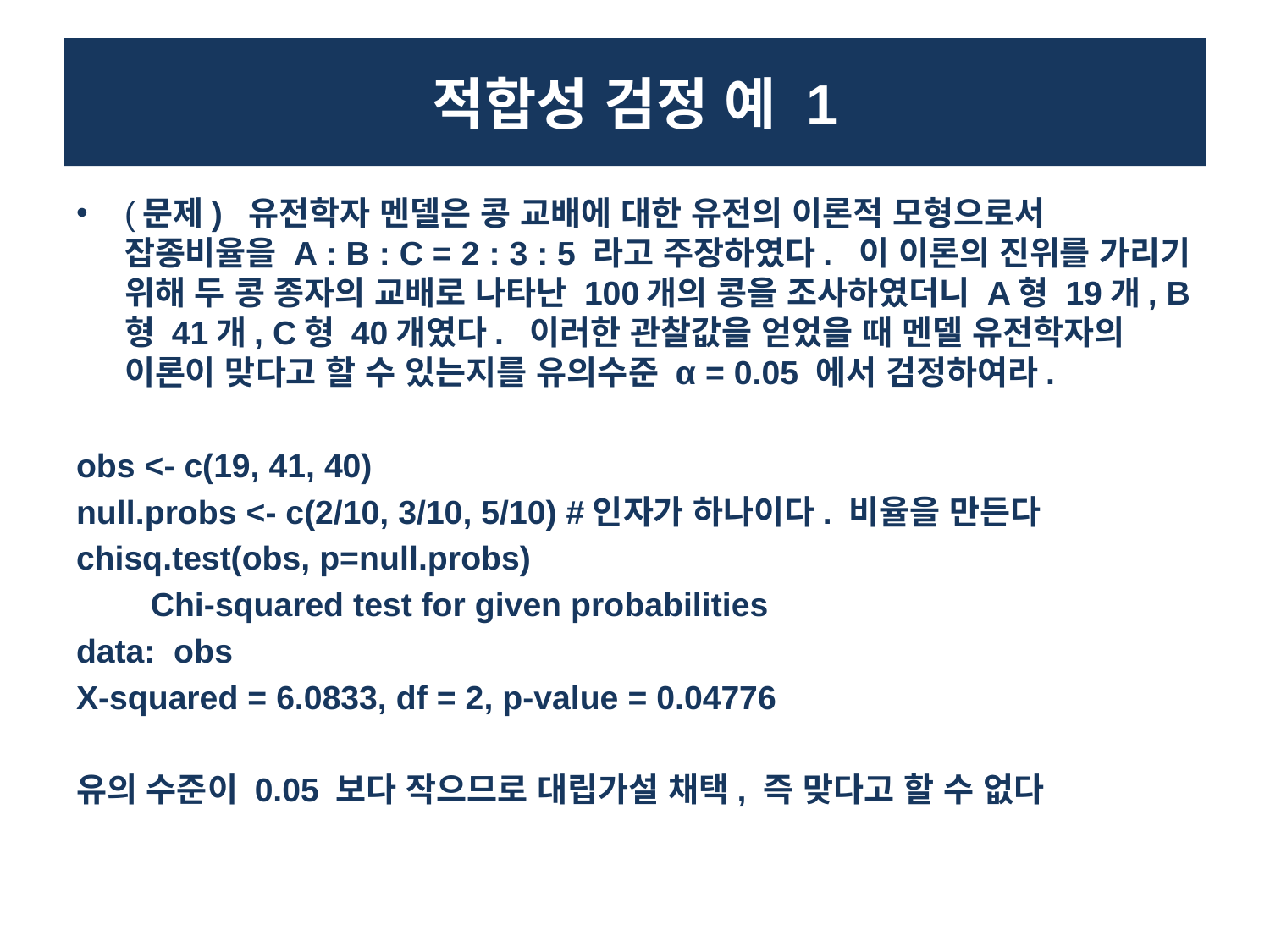

# 적합성 검정 예 1
(문제)  유전학자 멘델은 콩 교배에 대한 유전의 이론적 모형으로서 잡종비율을 A : B : C = 2 : 3 : 5 라고 주장하였다.  이 이론의 진위를 가리기 위해 두 콩 종자의 교배로 나타난 100개의 콩을 조사하였더니 A형 19개, B형 41개, C형 40개였다.  이러한 관찰값을 얻었을 때 멘델 유전학자의 이론이 맞다고 할 수 있는지를 유의수준 α = 0.05 에서 검정하여라.

obs <- c(19, 41, 40)
null.probs <- c(2/10, 3/10, 5/10) #인자가 하나이다. 비율을 만든다
chisq.test(obs, p=null.probs)
        Chi-squared test for given probabilities
data:  obs
X-squared = 6.0833, df = 2, p-value = 0.04776

유의 수준이 0.05 보다 작으므로 대립가설 채택, 즉 맞다고 할 수 없다